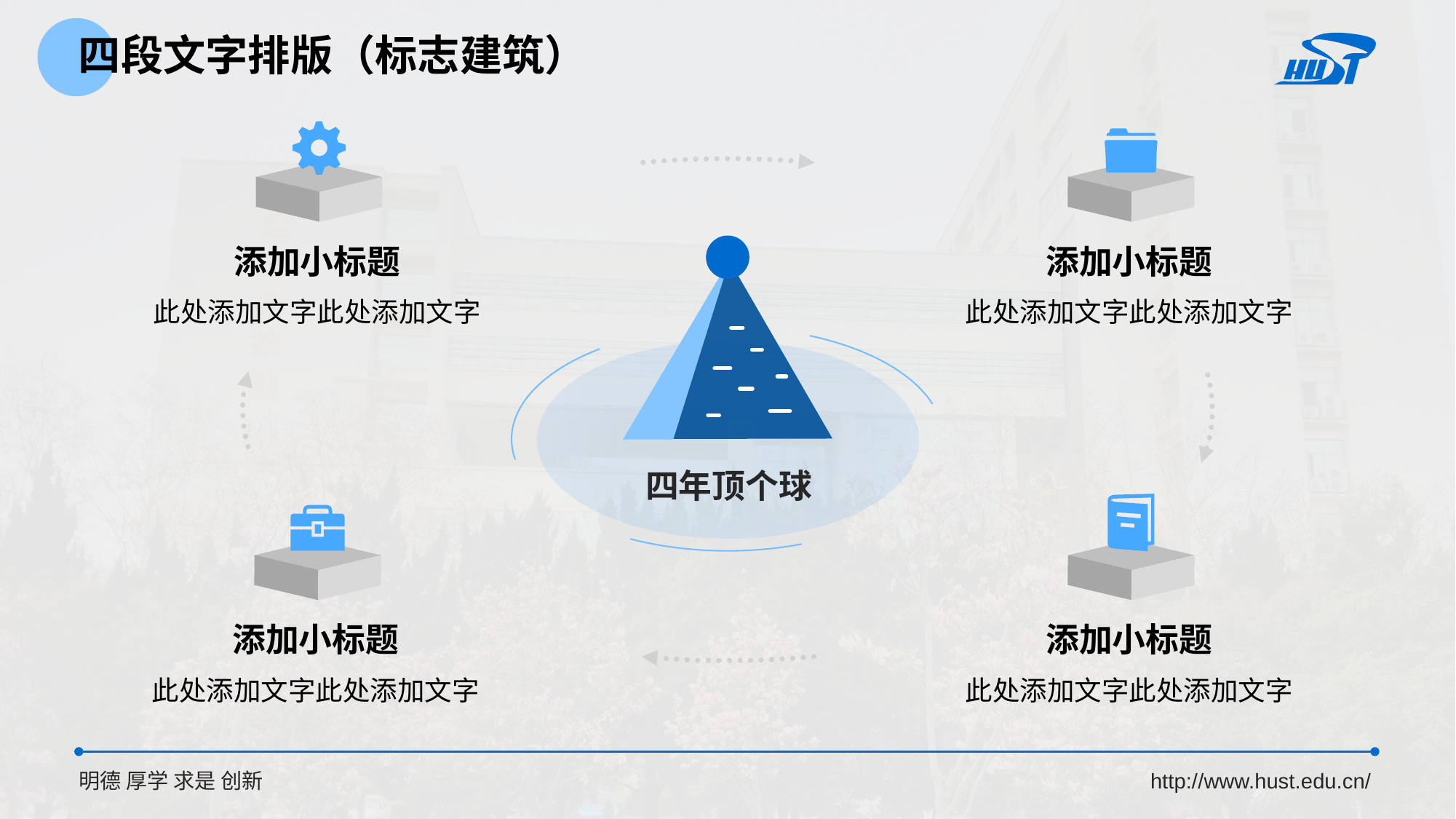

四段文字排版（标志建筑）

添加小标题
添加小标题

四年顶个球
此处添加文字此处添加文字
此处添加文字此处添加文字

添加小标题
添加小标题
此处添加文字此处添加文字
此处添加文字此处添加文字